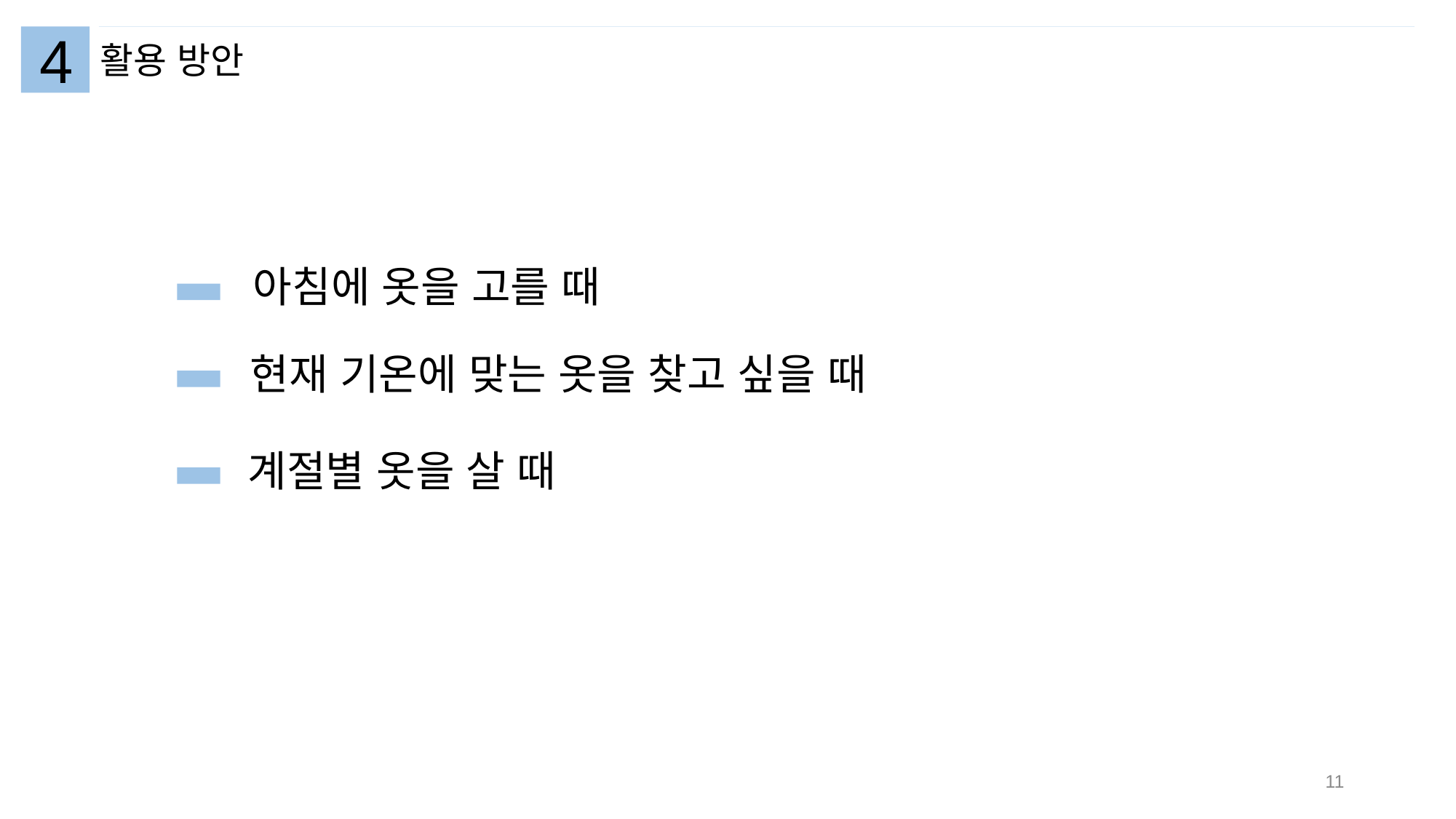

4

활용 방안
아침에 옷을 고를 때

현재 기온에 맞는 옷을 찾고 싶을 때

계절별 옷을 살 때

11